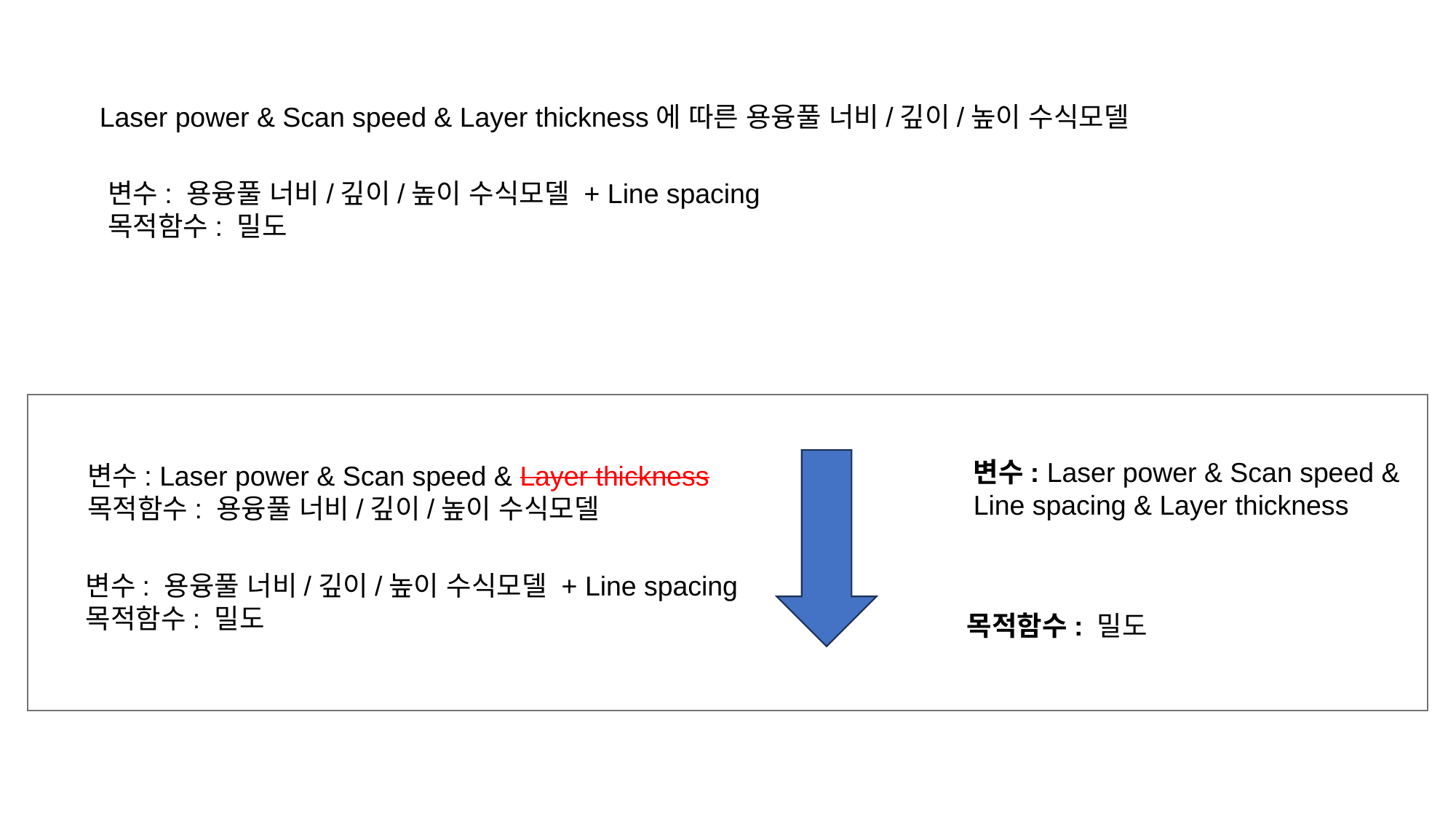

Laser power & Scan speed & Layer thickness에 따른 용융풀 너비/깊이/높이 수식모델
변수: 용융풀 너비/깊이/높이 수식모델 + Line spacing
목적함수: 밀도

변수: Laser power & Scan speed &
Line spacing & Layer thickness
변수: Laser power & Scan speed & Layer thickness
목적함수: 용융풀 너비/깊이/높이 수식모델
변수: 용융풀 너비/깊이/높이 수식모델 + Line spacing
목적함수: 밀도
목적함수: 밀도